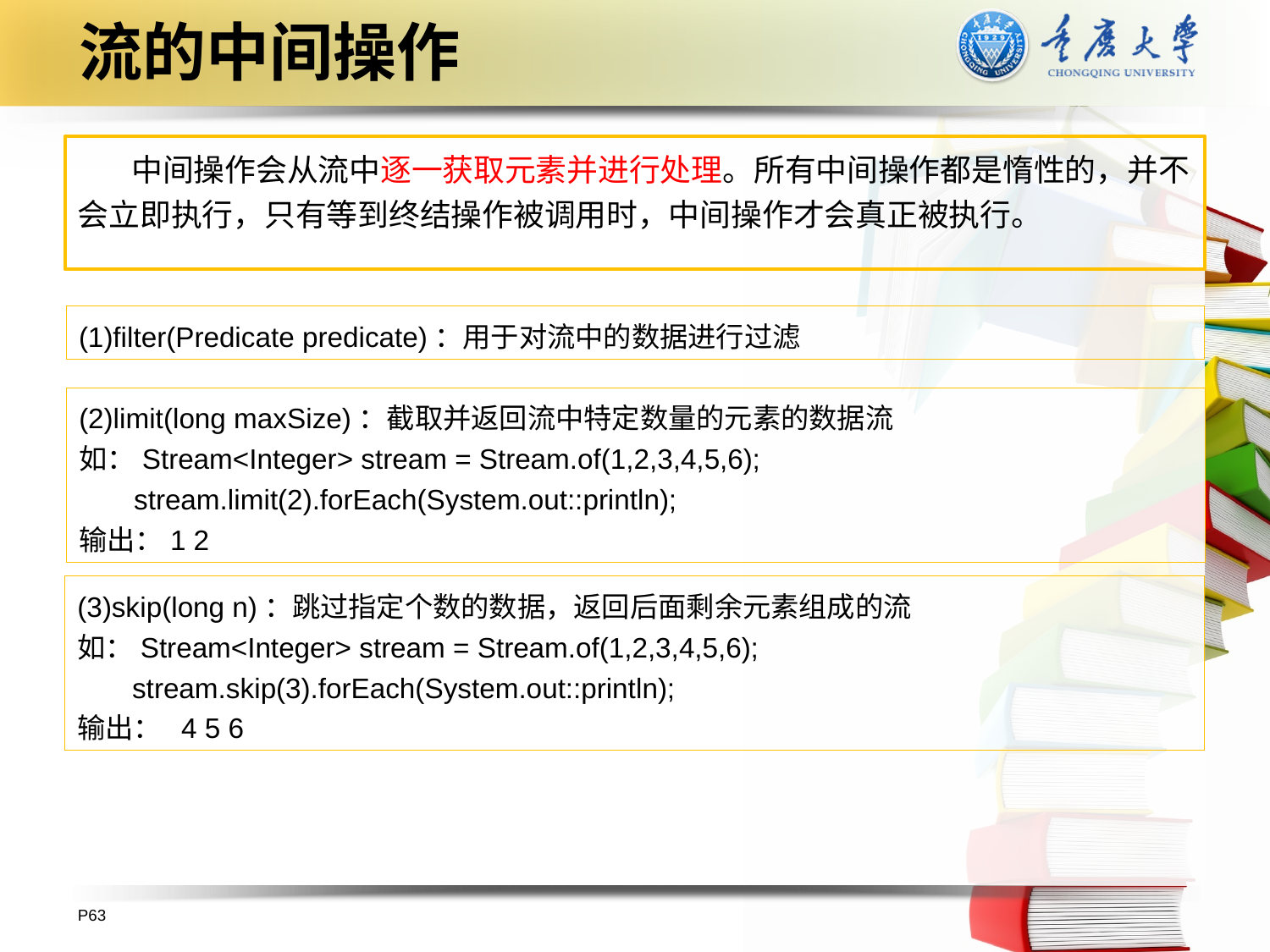

# 流的中间操作
       中间操作会从流中逐一获取元素并进行处理。所有中间操作都是惰性的，并不会立即执行，只有等到终结操作被调用时，中间操作才会真正被执行。
(1)filter(Predicate predicate)：用于对流中的数据进行过滤
(2)limit(long maxSize)：截取并返回流中特定数量的元素的数据流
如：Stream<Integer> stream = Stream.of(1,2,3,4,5,6);
       stream.limit(2).forEach(System.out::println);
输出：1 2
(3)skip(long n)：跳过指定个数的数据，返回后面剩余元素组成的流
如：Stream<Integer> stream = Stream.of(1,2,3,4,5,6);
       stream.skip(3).forEach(System.out::println);
输出：  4 5 6
P63